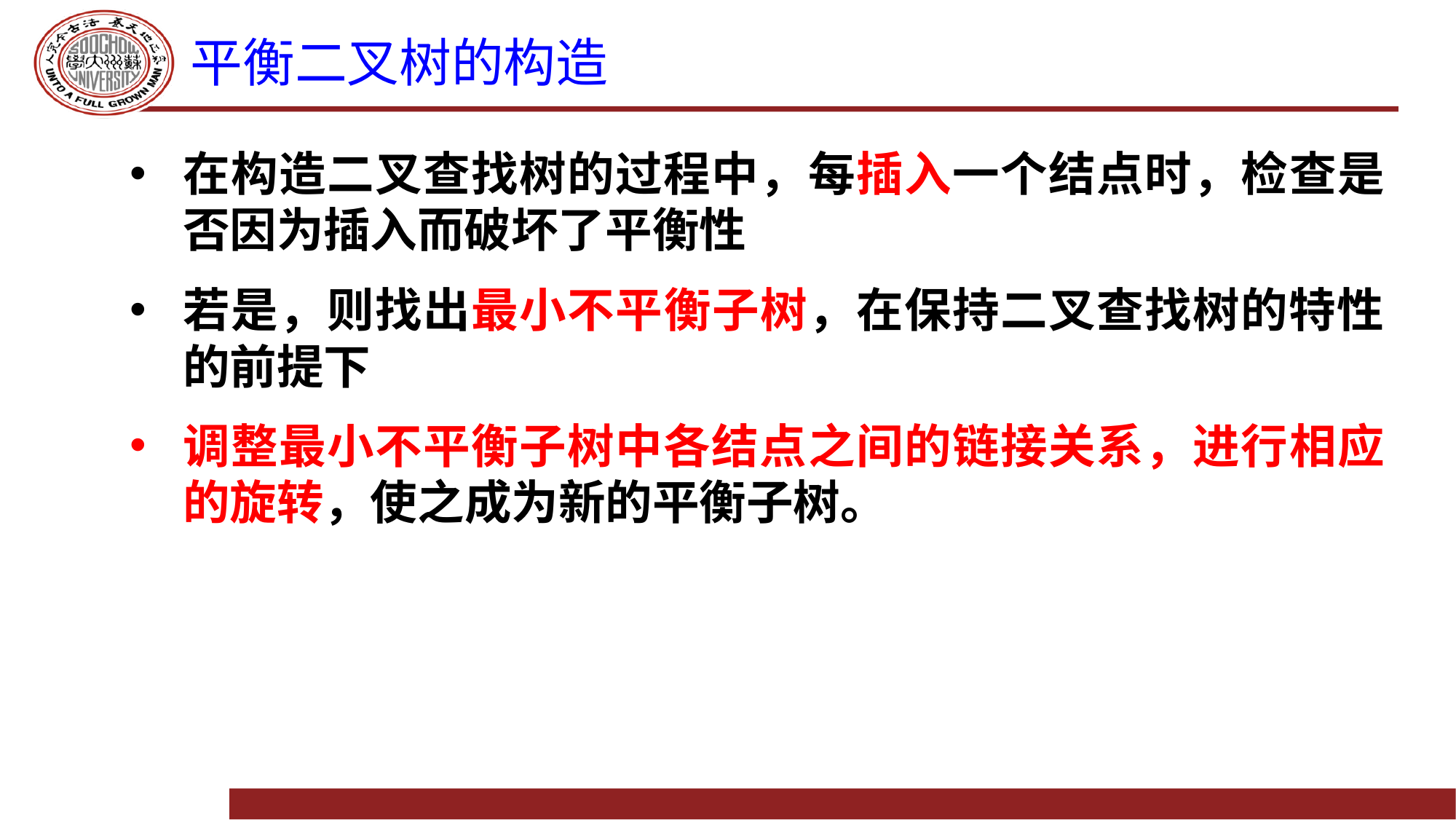

# 平衡二叉树的构造
在构造二叉查找树的过程中，每插入一个结点时，检查是否因为插入而破坏了平衡性
若是，则找出最小不平衡子树，在保持二叉查找树的特性的前提下
调整最小不平衡子树中各结点之间的链接关系，进行相应的旋转，使之成为新的平衡子树。